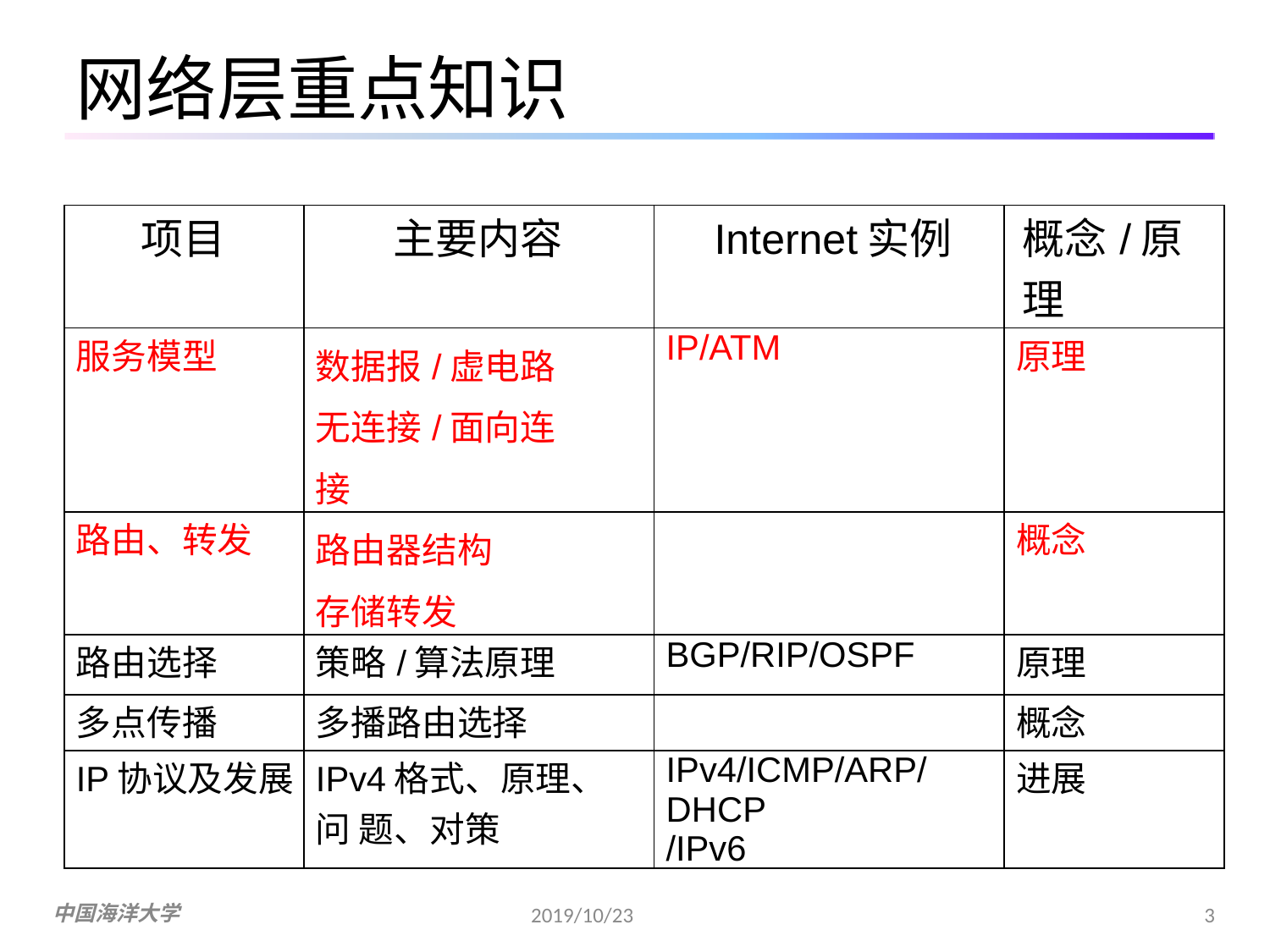

# 网络层重点知识
| 项目 | 主要内容 | Internet实例 | 概念/原理 |
| --- | --- | --- | --- |
| 服务模型 | 数据报/虚电路 无连接/面向连接 | IP/ATM | 原理 |
| 路由、转发 | 路由器结构 存储转发 |  | 概念 |
| 路由选择 | 策略/算法原理 | BGP/RIP/OSPF | 原理 |
| 多点传播 | 多播路由选择 |  | 概念 |
| IP协议及发展 | IPv4格式、原理、问 题、对策 | IPv4/ICMP/ARP/DHCP /IPv6 | 进展 |